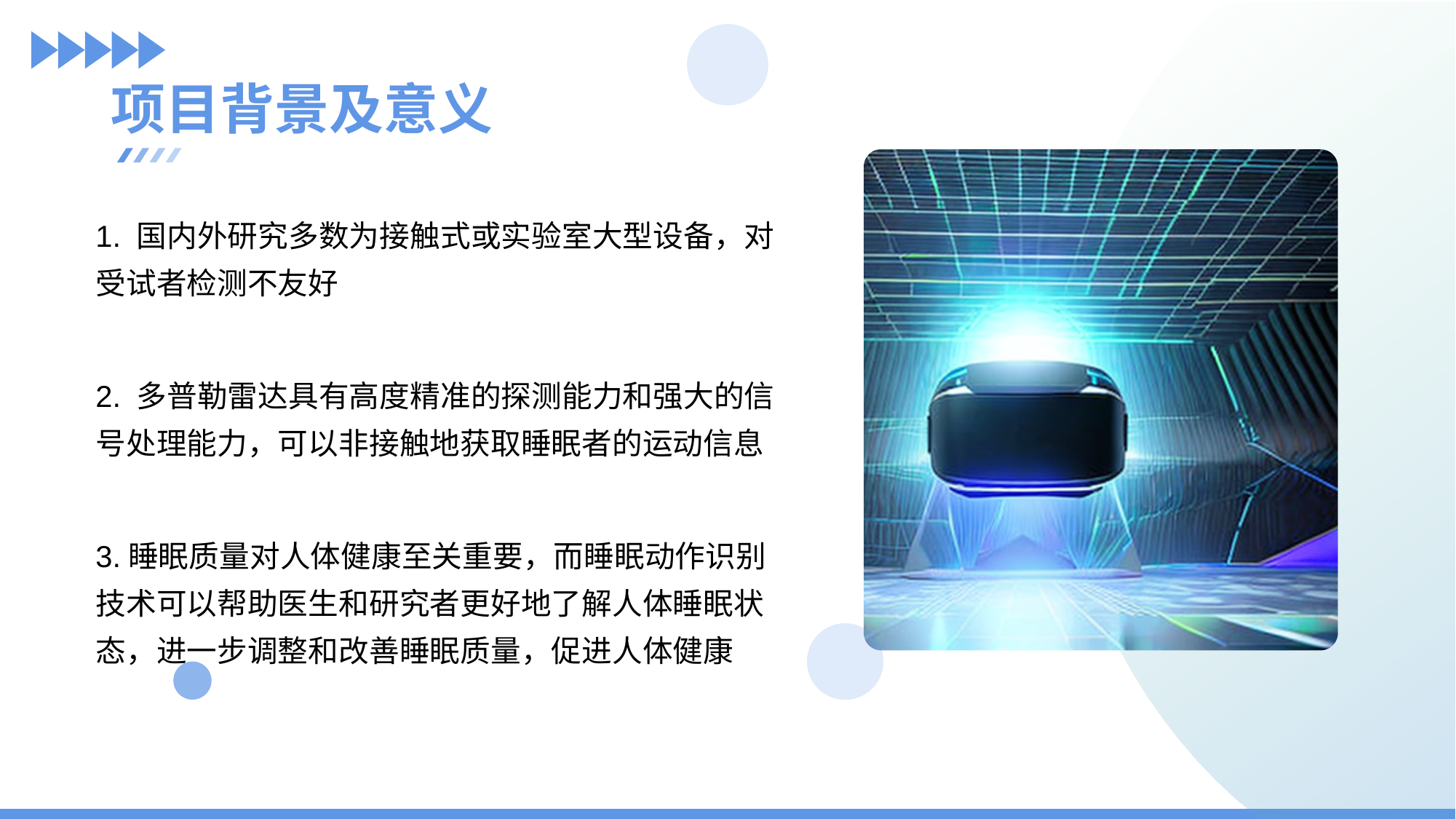

项目背景及意义

1. 国内外研究多数为接触式或实验室大型设备，对受试者检测不友好

2. 多普勒雷达具有高度精准的探测能力和强大的信号处理能力，可以非接触地获取睡眠者的运动信息

3.睡眠质量对人体健康至关重要，而睡眠动作识别技术可以帮助医生和研究者更好地了解人体睡眠状态，进一步调整和改善睡眠质量，促进人体健康
关键词1
关键词2
关键词3
关键词4